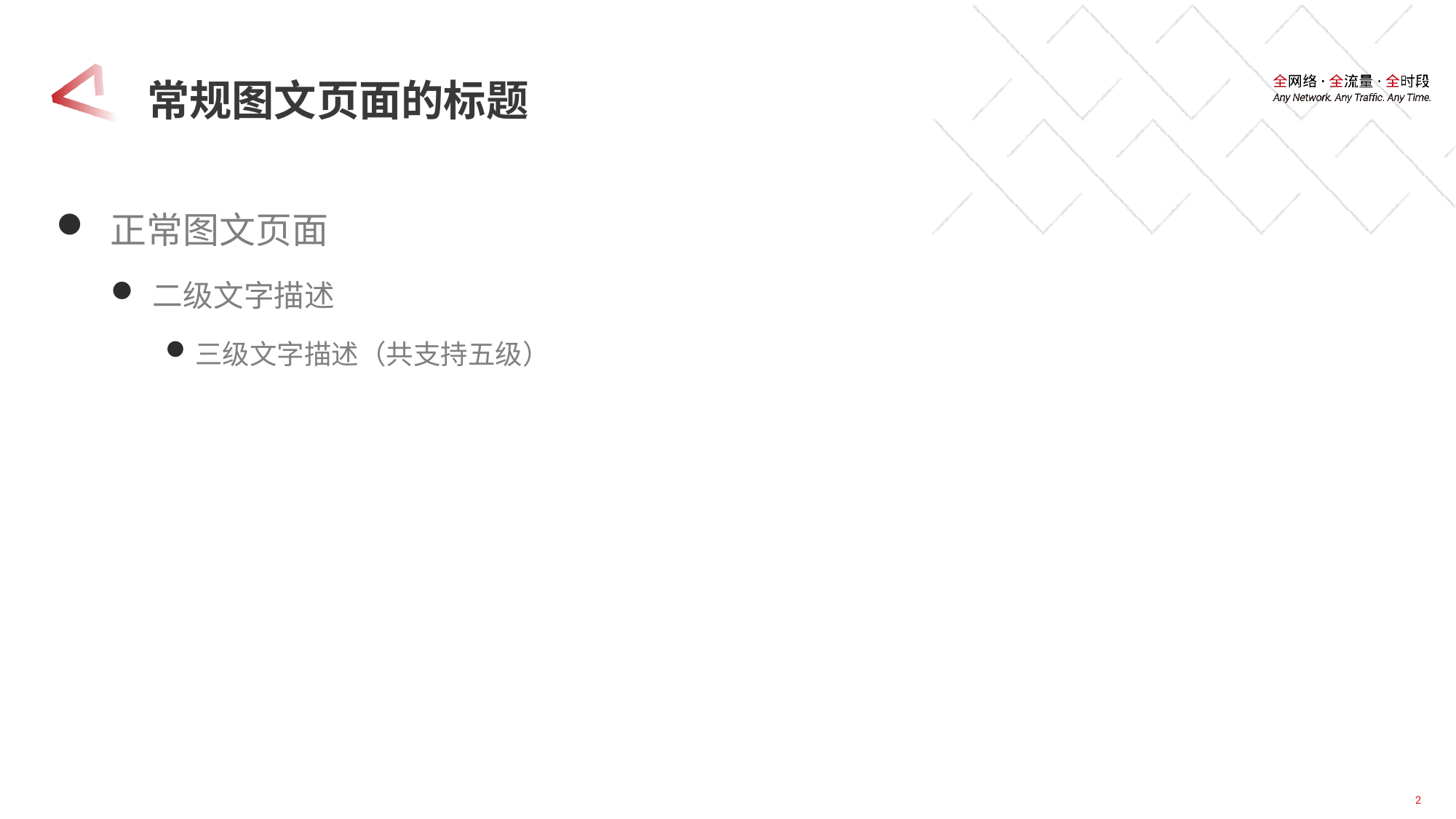

# 常规图文页面的标题
正常图文页面
二级文字描述
三级文字描述（共支持五级）